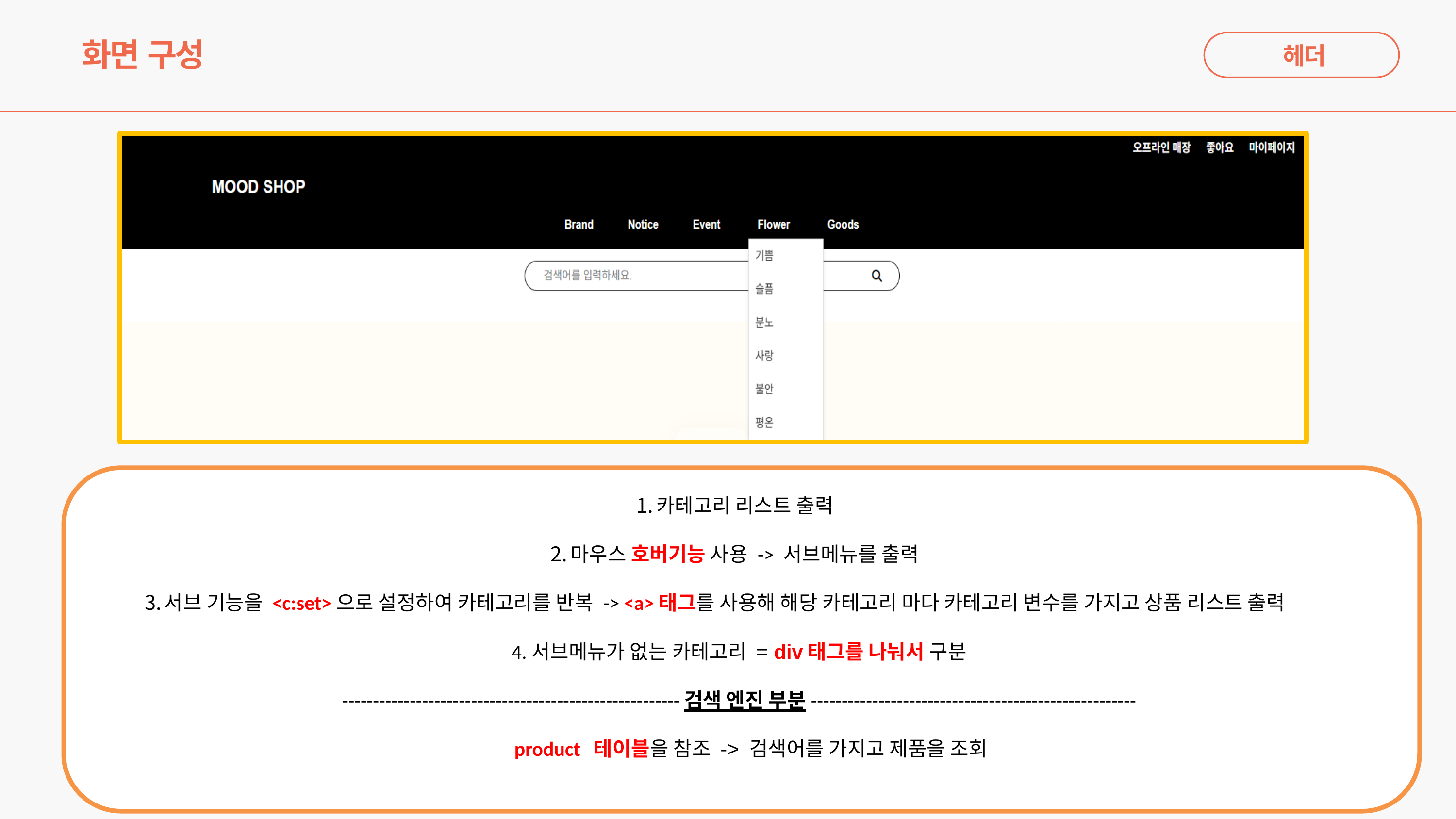

# 화면 구성
헤더

카테고리 리스트 출력
마우스 호버기능 사용 -> 서브메뉴를 출력
서브 기능을 <c:set>으로 설정하여 카테고리를 반복 -> <a>태그를 사용해 해당 카테고리 마다 카테고리 변수를 가지고 상품 리스트 출력
4.서브메뉴가 없는 카테고리 = div태그를 나눠서 구분
-------------------------------------------------------검색 엔진 부분-----------------------------------------------------
product 테이블을 참조 -> 검색어를 가지고 제품을 조회